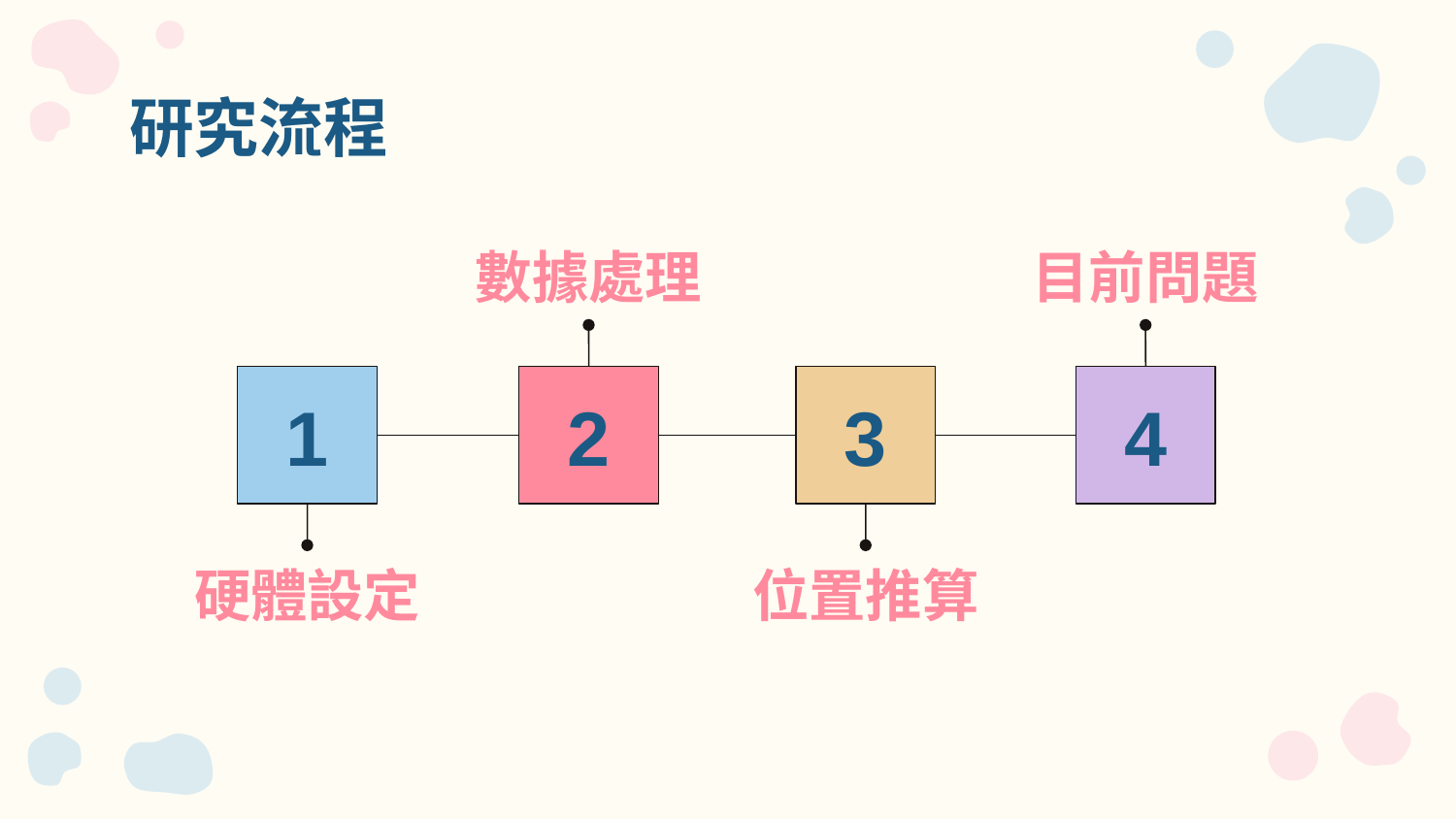

# 研究流程
數據處理
目前問題
1
4
3
2
硬體設定
位置推算